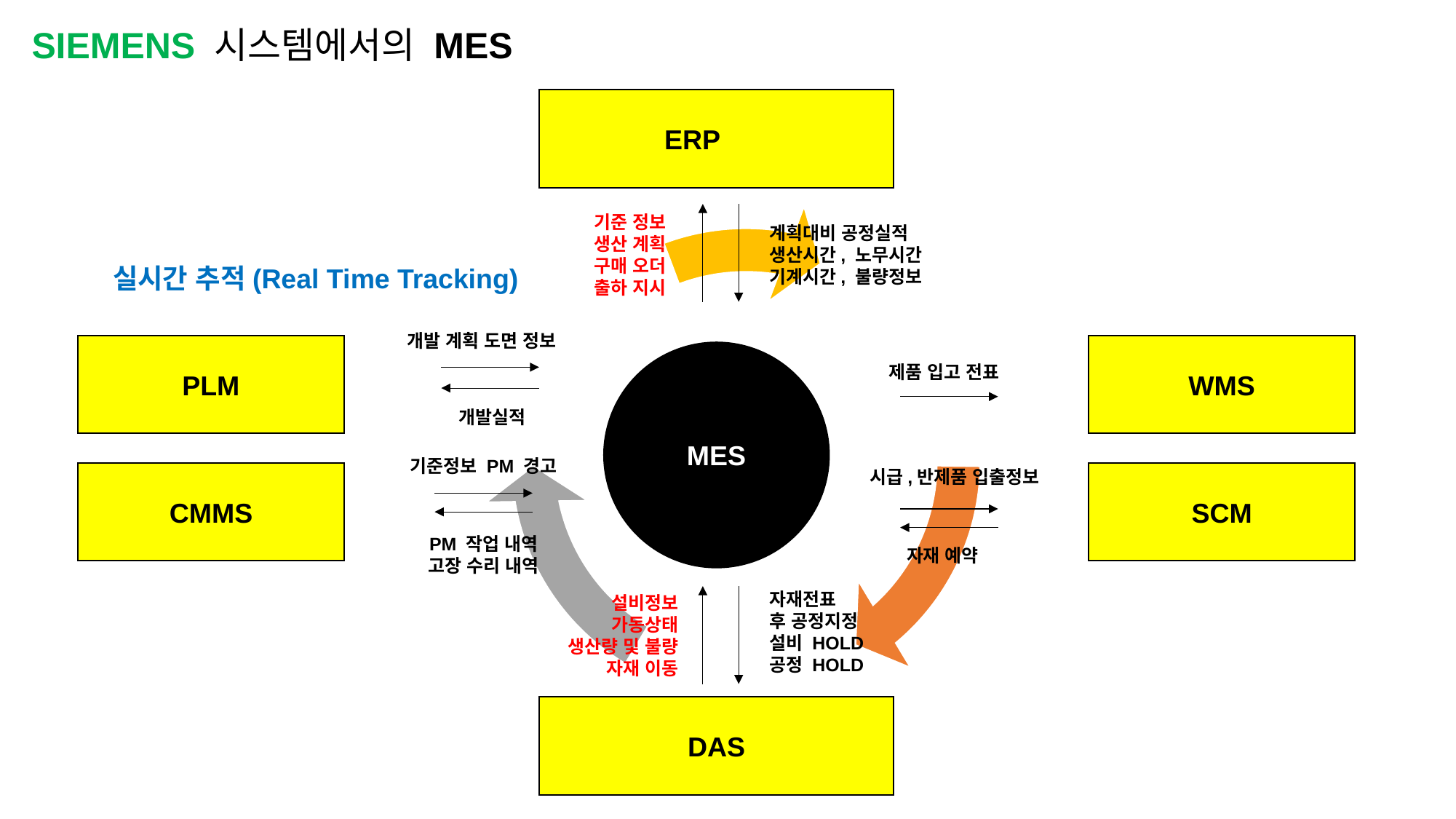

SIEMENS 시스템에서의 MES
               ERP

기준 정보
생산 계획
구매 오더
출하 지시
계획대비 공정실적
생산시간, 노무시간
기계시간, 불량정보
실시간 추적(Real Time Tracking)
개발 계획 도면 정보
개발실적
PLM
WMS
MES
제품 입고 전표
기준정보 PM 경고
시급,반제품 입출정보
자재 예약
CMMS
SCM
PM 작업 내역
고장 수리 내역
자재전표
후 공정지정
설비 HOLD
공정 HOLD
설비정보
가동상태
생산량 및 불량
자재 이동
DAS